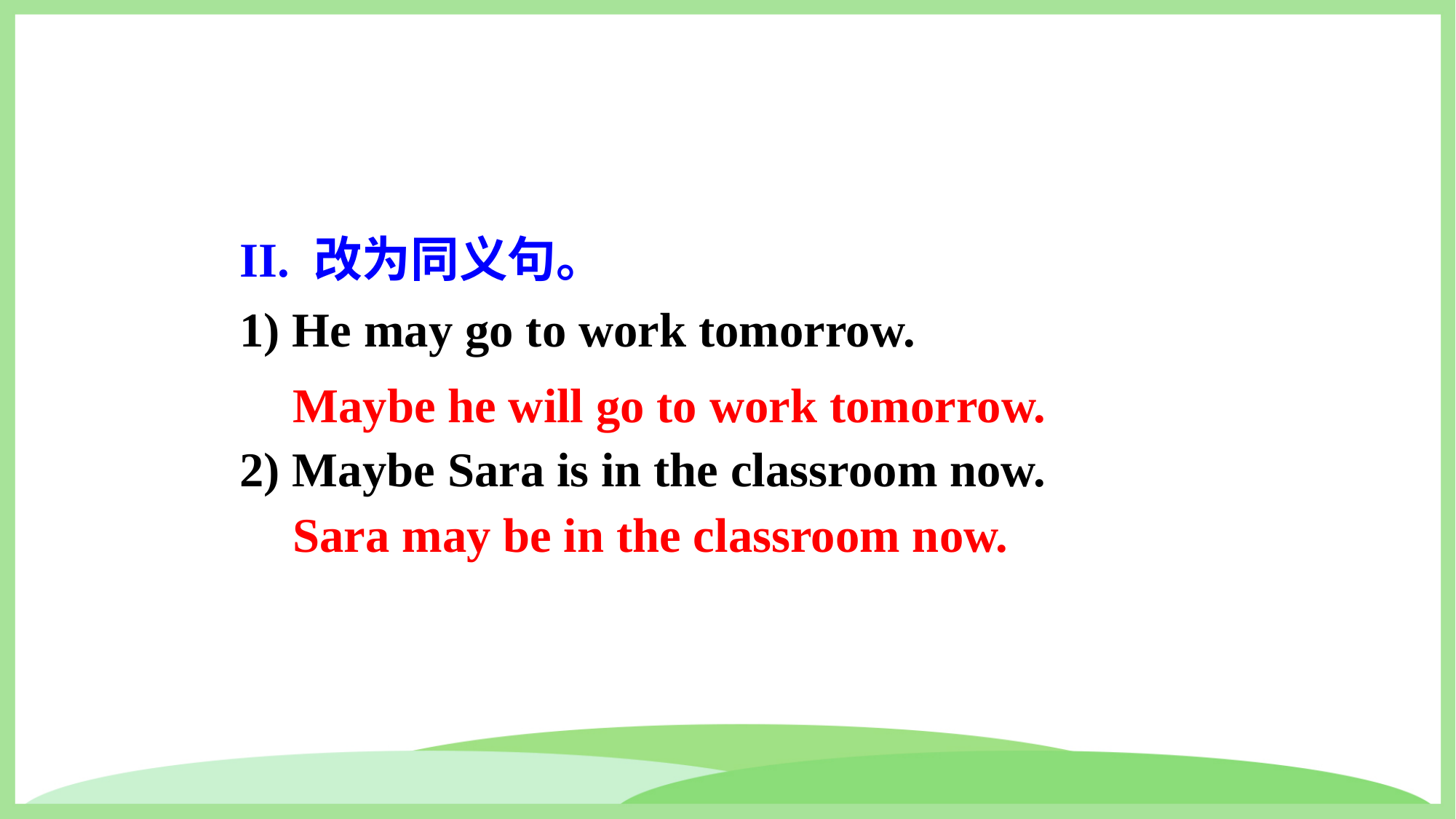

II. 改为同义句。
1) He may go to work tomorrow.

2) Maybe Sara is in the classroom now.
Maybe he will go to work tomorrow.
Sara may be in the classroom now.